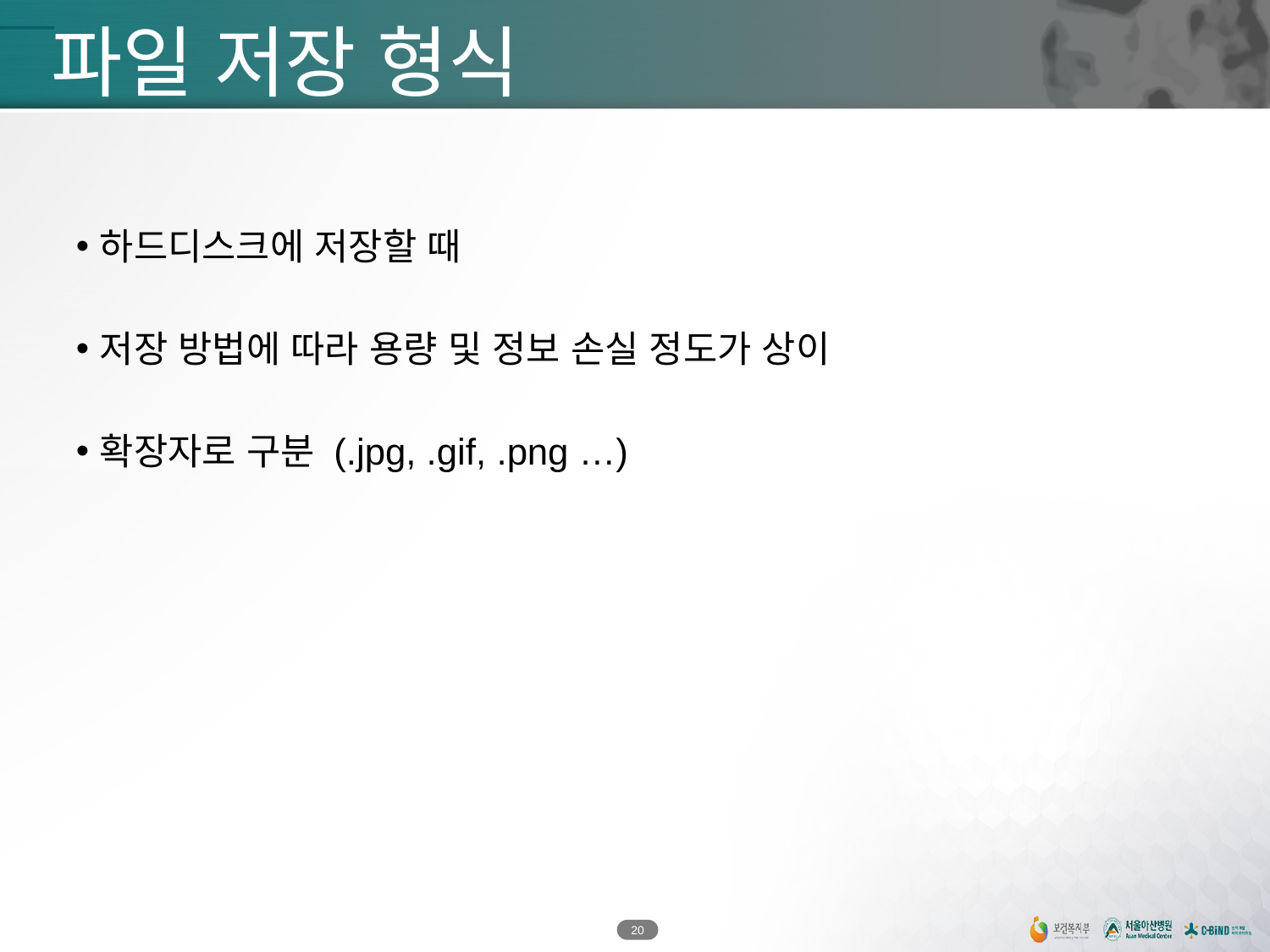

# 파일 저장 형식
하드디스크에 저장할 때

저장 방법에 따라 용량 및 정보 손실 정도가 상이

확장자로 구분 (.jpg, .gif, .png …)